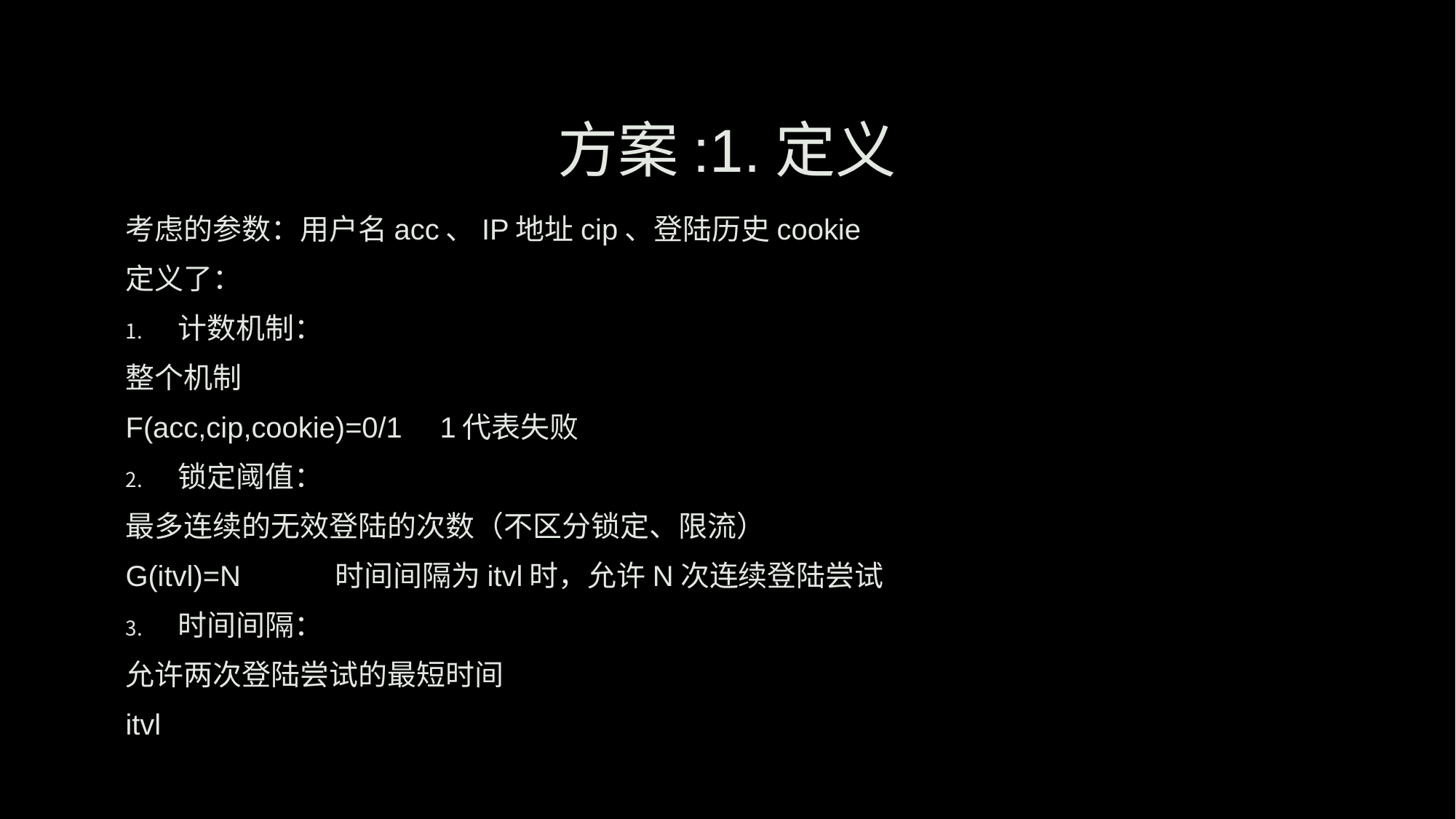

# 方案:1.定义
考虑的参数：用户名acc、IP地址cip、登陆历史cookie
定义了：
计数机制：
		整个机制
		F(acc,cip,cookie)=0/1	1代表失败
锁定阈值：
		最多连续的无效登陆的次数（不区分锁定、限流）
		G(itvl)=N	时间间隔为itvl时，允许N次连续登陆尝试
时间间隔：
		允许两次登陆尝试的最短时间
		itvl